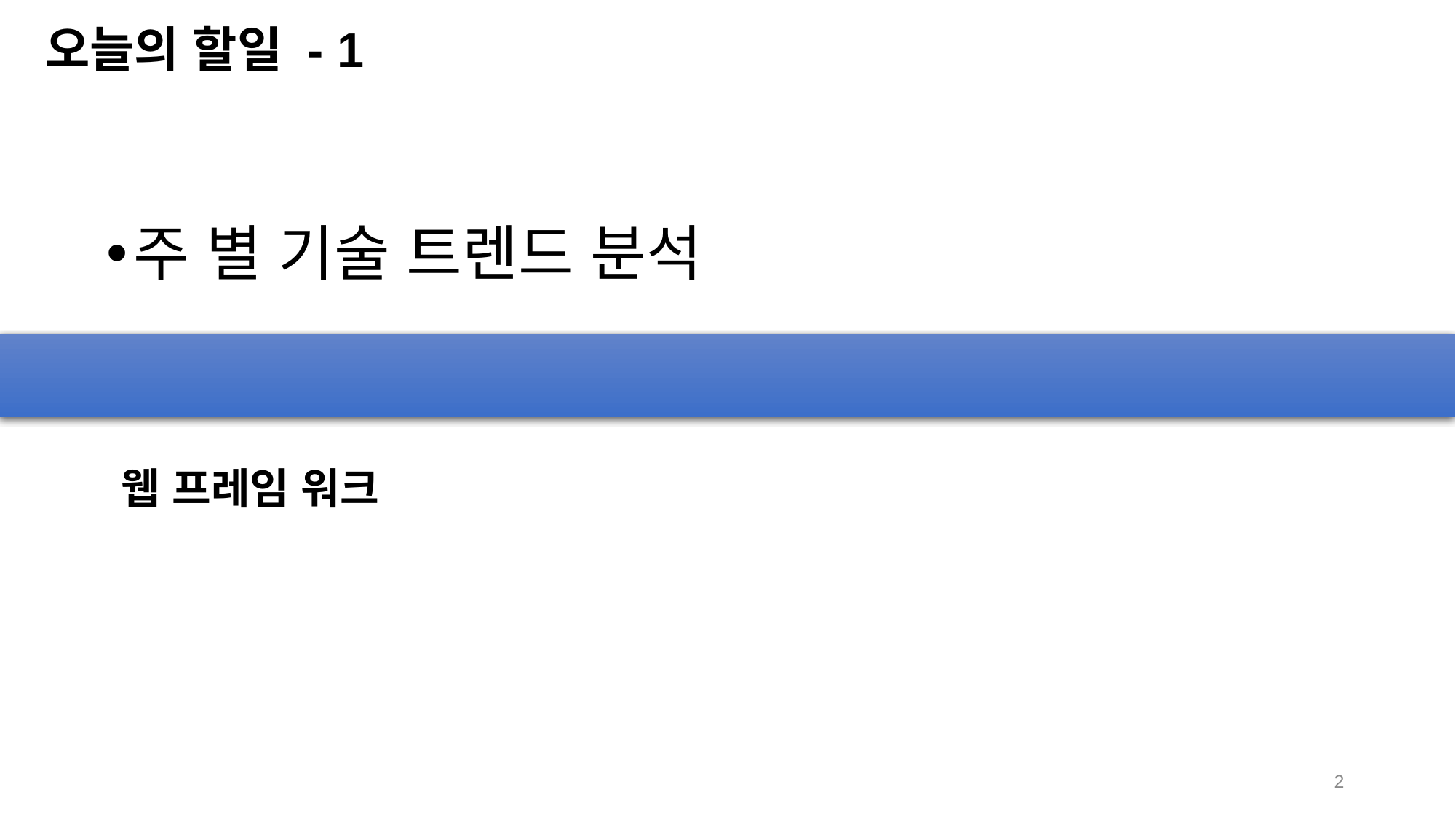

오늘의 할일 - 1
주 별 기술 트렌드 분석

웹 프레임 워크
2